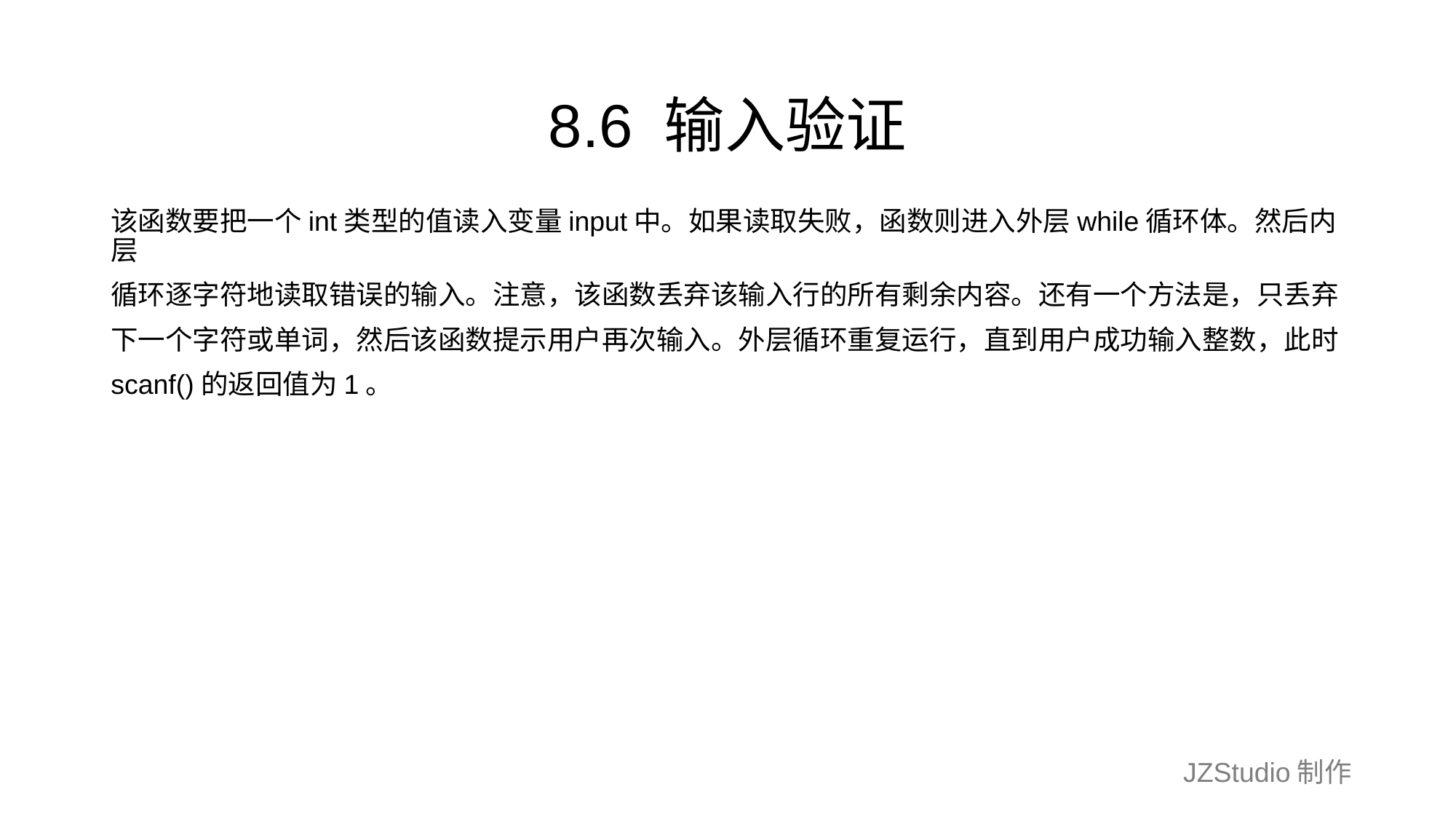

# 8.6 输入验证
该函数要把一个int类型的值读入变量input中。如果读取失败，函数则进入外层while循环体。然后内层
循环逐字符地读取错误的输入。注意，该函数丢弃该输入行的所有剩余内容。还有一个方法是，只丢弃
下一个字符或单词，然后该函数提示用户再次输入。外层循环重复运行，直到用户成功输入整数，此时
scanf()的返回值为1。